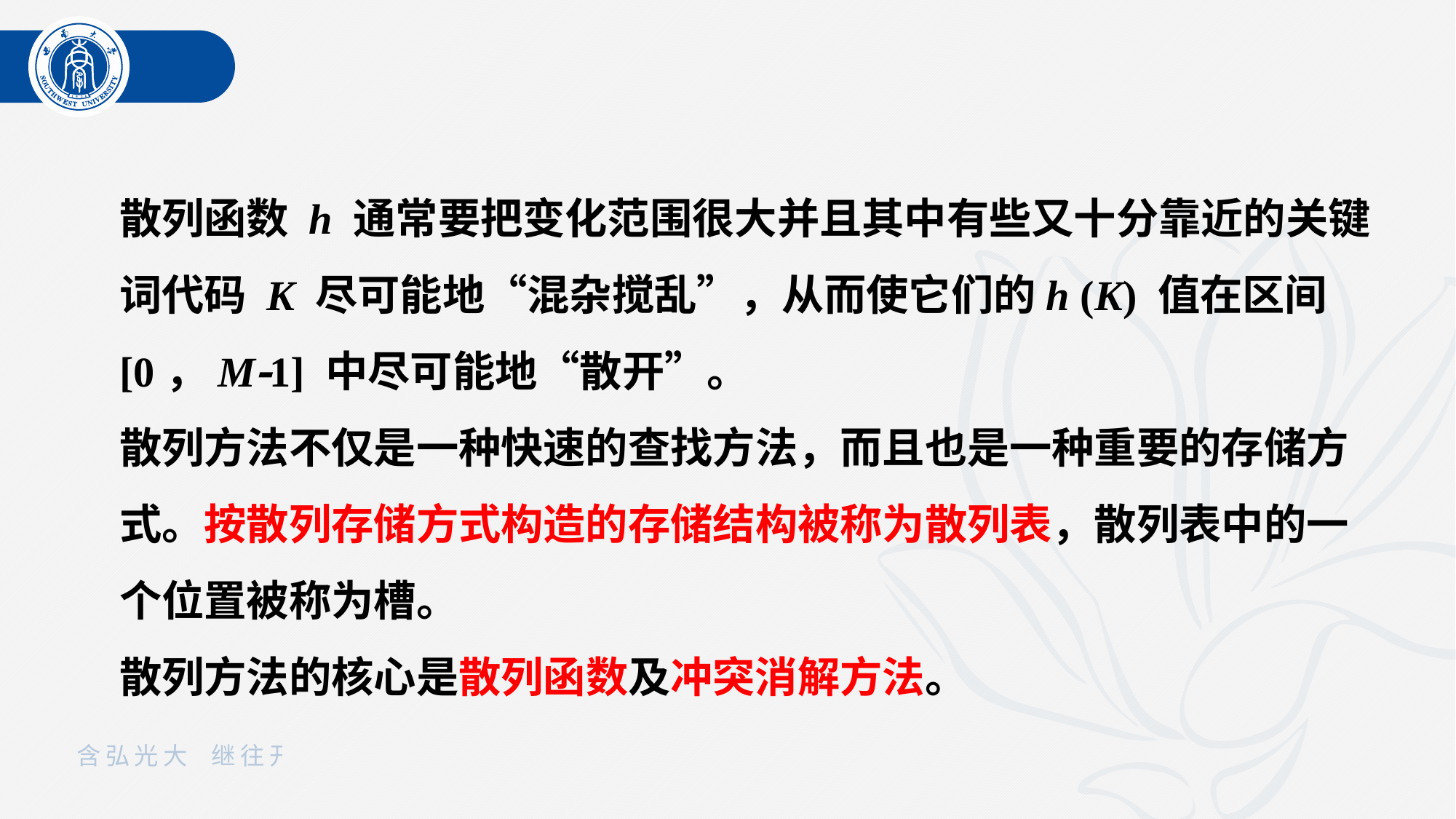

散列函数 h 通常要把变化范围很大并且其中有些又十分靠近的关键词代码 K 尽可能地“混杂搅乱”，从而使它们的h (K) 值在区间 [0，M−1] 中尽可能地“散开”。
散列方法不仅是一种快速的查找方法，而且也是一种重要的存储方式。按散列存储方式构造的存储结构被称为散列表，散列表中的一个位置被称为槽。
散列方法的核心是散列函数及冲突消解方法。